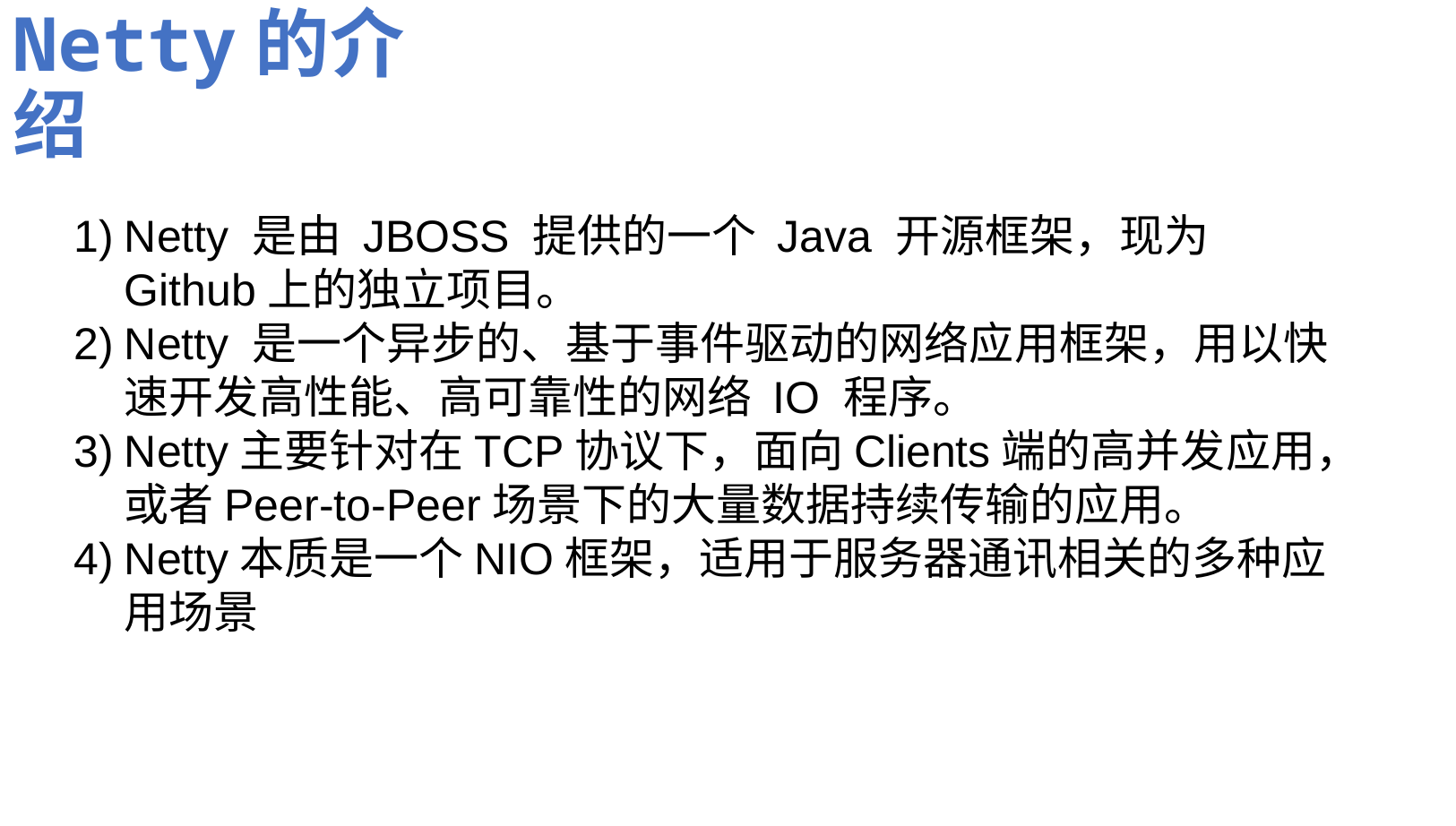

Netty的介绍

Netty 是由 JBOSS 提供的一个 Java 开源框架，现为 Github上的独立项目。
Netty 是一个异步的、基于事件驱动的网络应用框架，用以快速开发高性能、高可靠性的网络 IO 程序。
Netty主要针对在TCP协议下，面向Clients端的高并发应用，或者Peer-to-Peer场景下的大量数据持续传输的应用。
Netty本质是一个NIO框架，适用于服务器通讯相关的多种应用场景